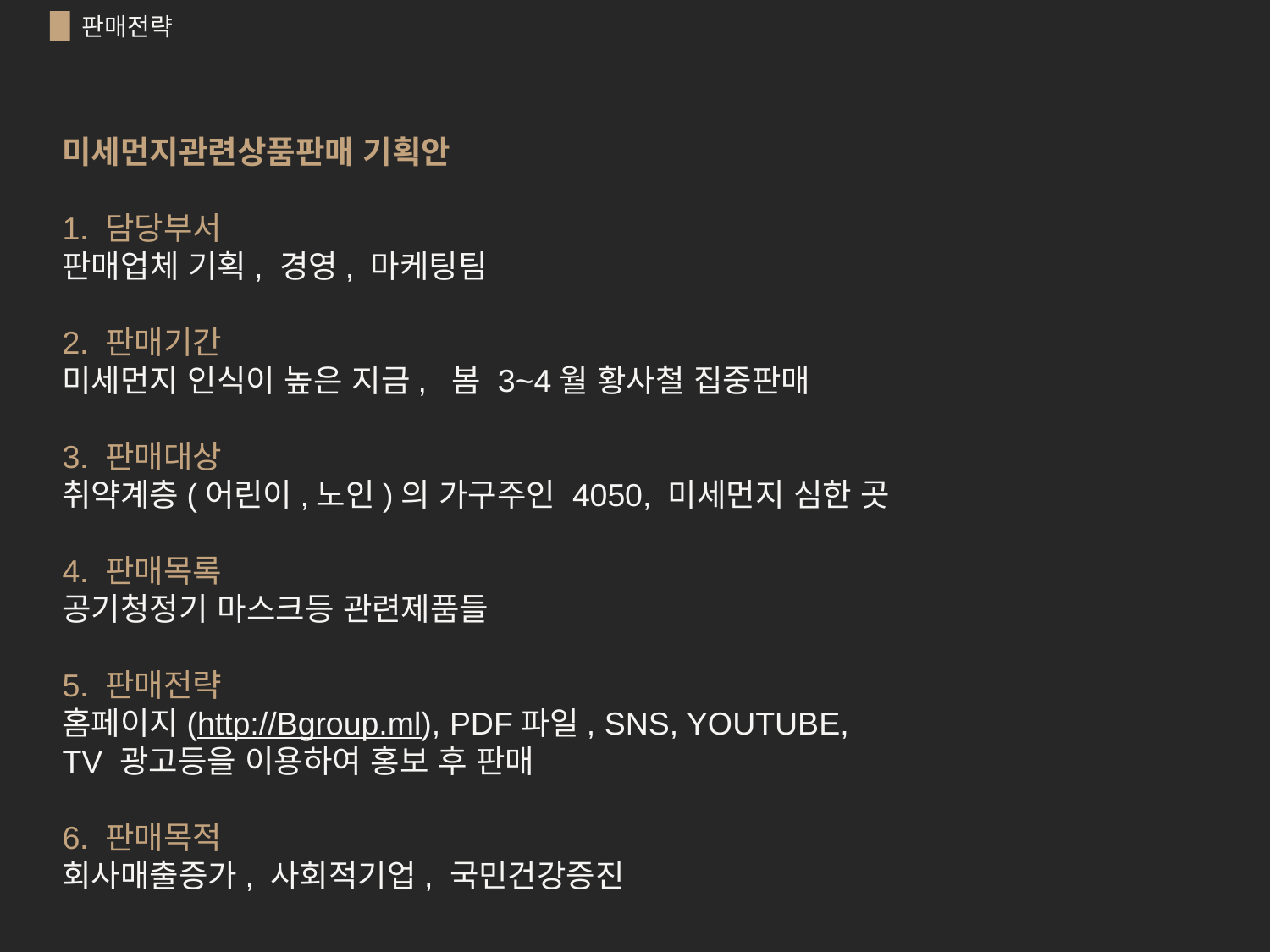

판매전략
미세먼지관련상품판매 기획안

1. 담당부서
판매업체 기획, 경영, 마케팅팀

2. 판매기간
미세먼지 인식이 높은 지금,  봄 3~4월 황사철 집중판매

3. 판매대상
취약계층(어린이,노인)의 가구주인 4050, 미세먼지 심한 곳

4. 판매목록
공기청정기 마스크등 관련제품들

5. 판매전략
홈페이지(http://Bgroup.ml), PDF파일, SNS, YOUTUBE,
TV 광고등을 이용하여 홍보 후 판매

6. 판매목적
회사매출증가, 사회적기업, 국민건강증진